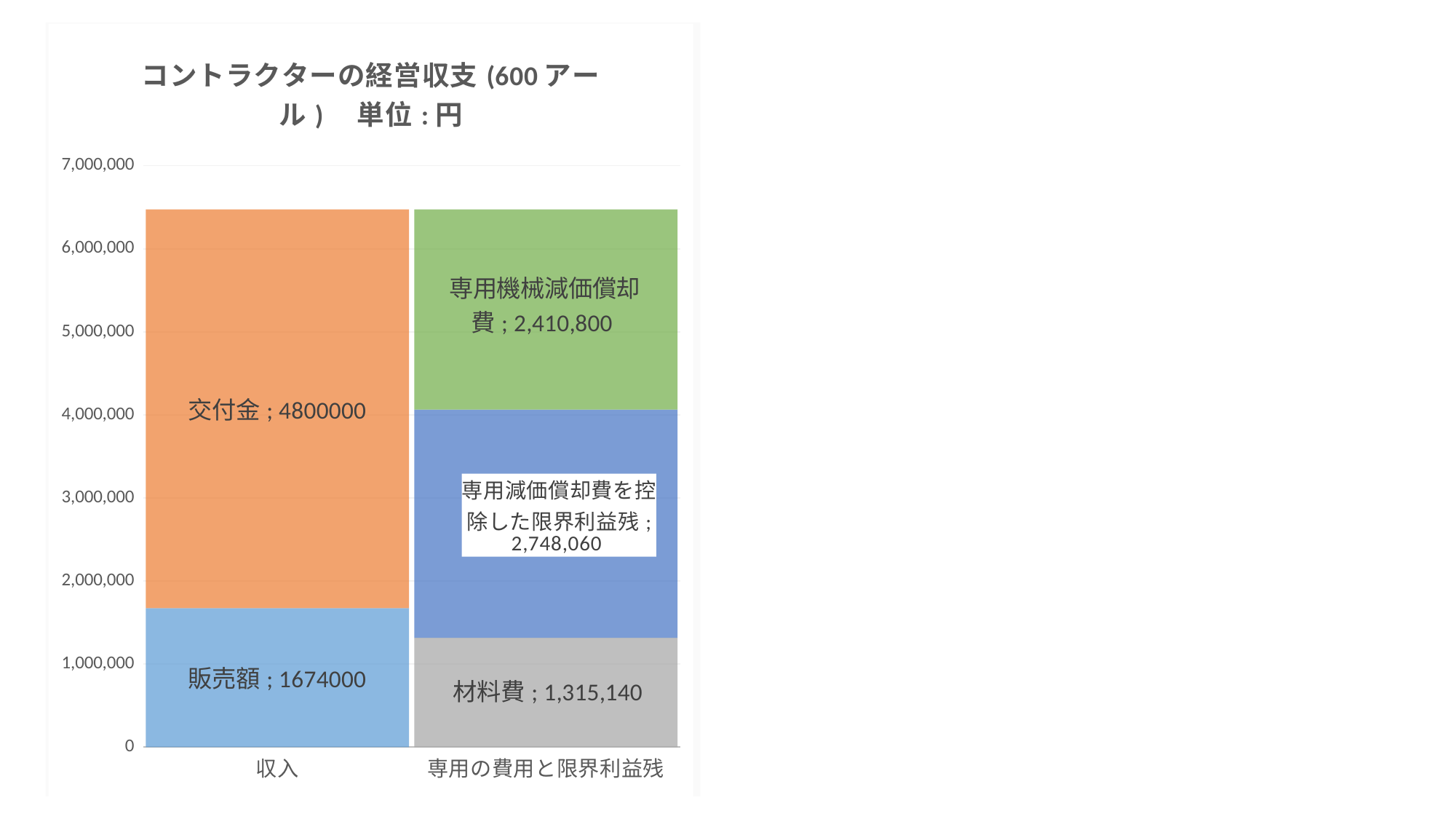

### Chart: コントラクターの経営収支(10アール)　単位:円

| Category | 販売額 | 交付金 | 材料費 | 収穫委託費 | 限界利益 | 専用機械の減価償却費 |
|---|---|---|---|---|---|---|
| 収入 | 27900.0 | 80000.0 | None | None | None | None |
| 専用の費用と限界利益 | None | None | 21919.0 | 0.0 | 85981.0 | 2410800.0 |

### Chart: 生産農家の経営収支(10アール)　単位:円

| Category | 販売額 | 交付金 | 材料費 | コントラクターへ収穫委託費 | 限界利益 |  |
|---|---|---|---|---|---|---|
| 収入 | 27900.0 | 80000.0 | None | None | None | None |
| 費用と限界利益 | None | None | 21919.0 | 16400.0 | 69581.0 | None |

### Chart:

| Category | 販売額 | 交付金 | 材料費 |  | 専用減価償却費を控除した限界利益残 | 専用機械減価償却費 |
|---|---|---|---|---|---|---|
| 収入 | 1674000.0 | 4800000.0 | None | None | None | None |
| 専用の費用と限界利益残 | None | None | 1315140.0 | None | 2748060.0 | 2410800.0 |
18